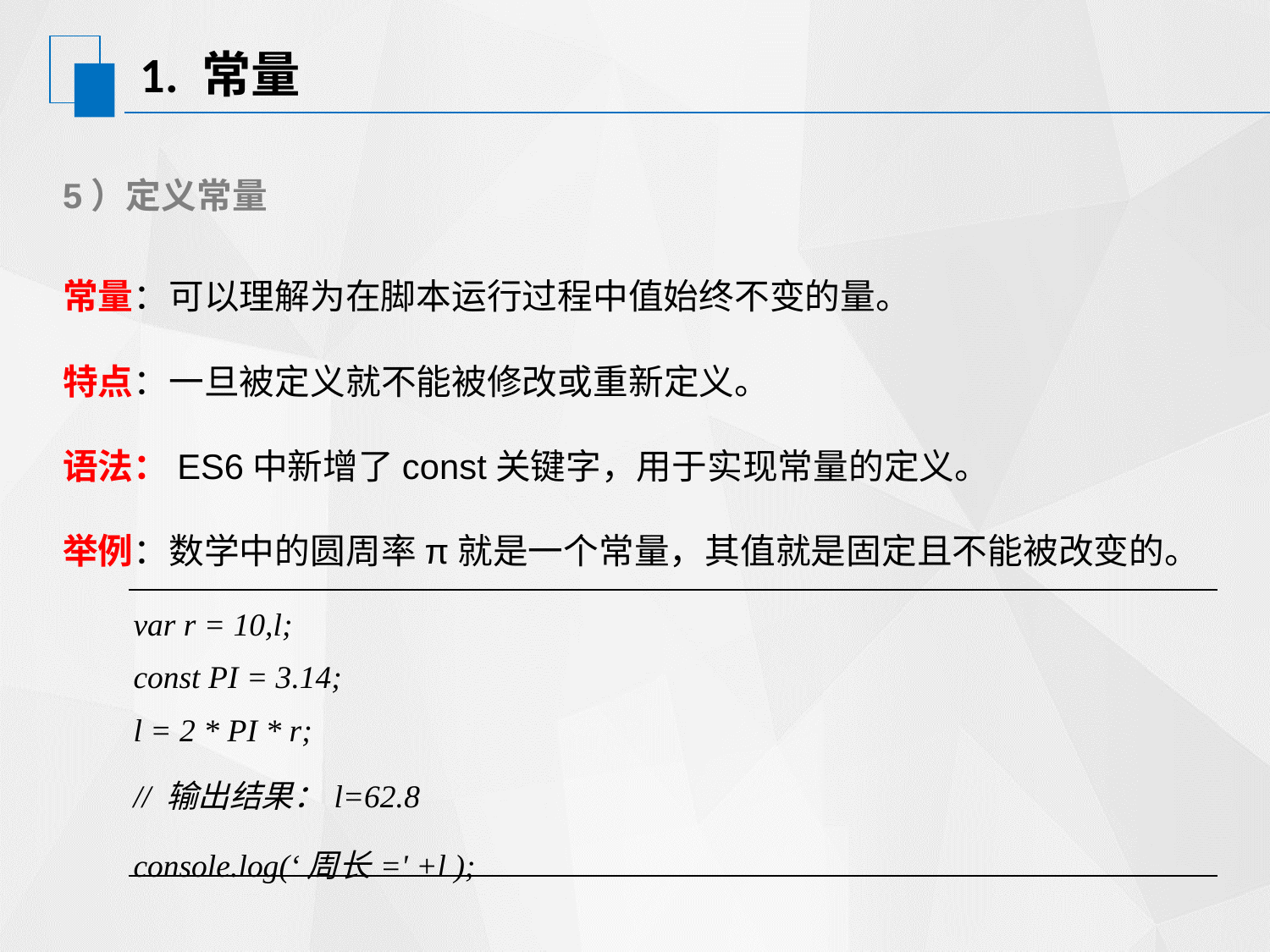

# 1. 常量
5）定义常量
常量：可以理解为在脚本运行过程中值始终不变的量。
特点：一旦被定义就不能被修改或重新定义。
语法：ES6中新增了const关键字，用于实现常量的定义。
举例：数学中的圆周率π就是一个常量，其值就是固定且不能被改变的。

| var r = 10,l; const PI = 3.14; l = 2 \* PI \* r; // 输出结果：l=62.8 console.log(‘周长=' +l ); |
| --- |